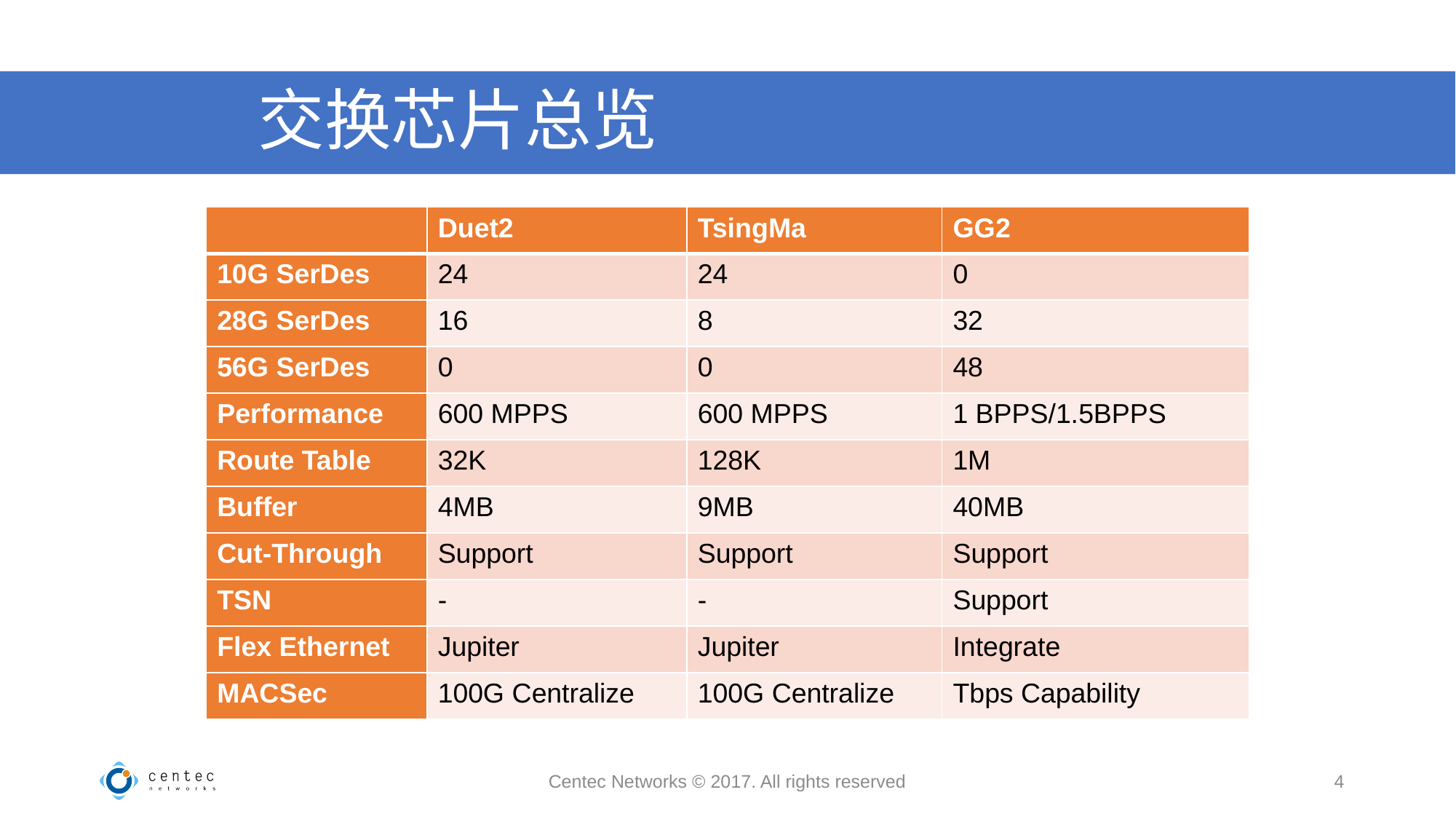

# 交换芯片总览
|  | Duet2 | TsingMa | GG2 |
| --- | --- | --- | --- |
| 10G SerDes | 24 | 24 | 0 |
| 28G SerDes | 16 | 8 | 32 |
| 56G SerDes | 0 | 0 | 48 |
| Performance | 600 MPPS | 600 MPPS | 1 BPPS/1.5BPPS |
| Route Table | 32K | 128K | 1M |
| Buffer | 4MB | 9MB | 40MB |
| Cut-Through | Support | Support | Support |
| TSN | - | - | Support |
| Flex Ethernet | Jupiter | Jupiter | Integrate |
| MACSec | 100G Centralize | 100G Centralize | Tbps Capability |
Centec Networks © 2017. All rights reserved
4